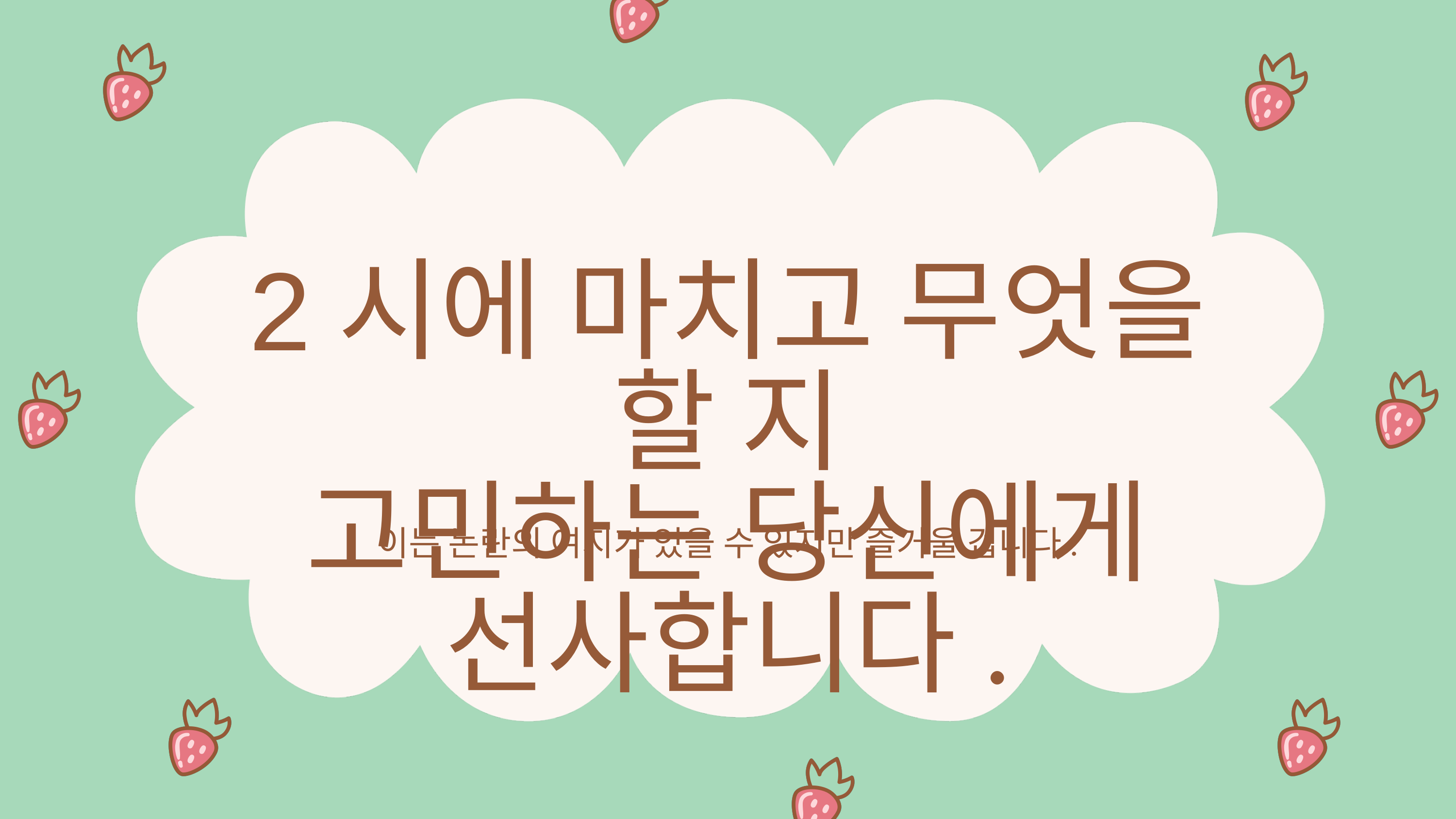

2시에 마치고 무엇을 할 지
고민하는 당신에게 선사합니다.
이는 논란의 여지가 있을 수 있지만 즐거울 겁니다.